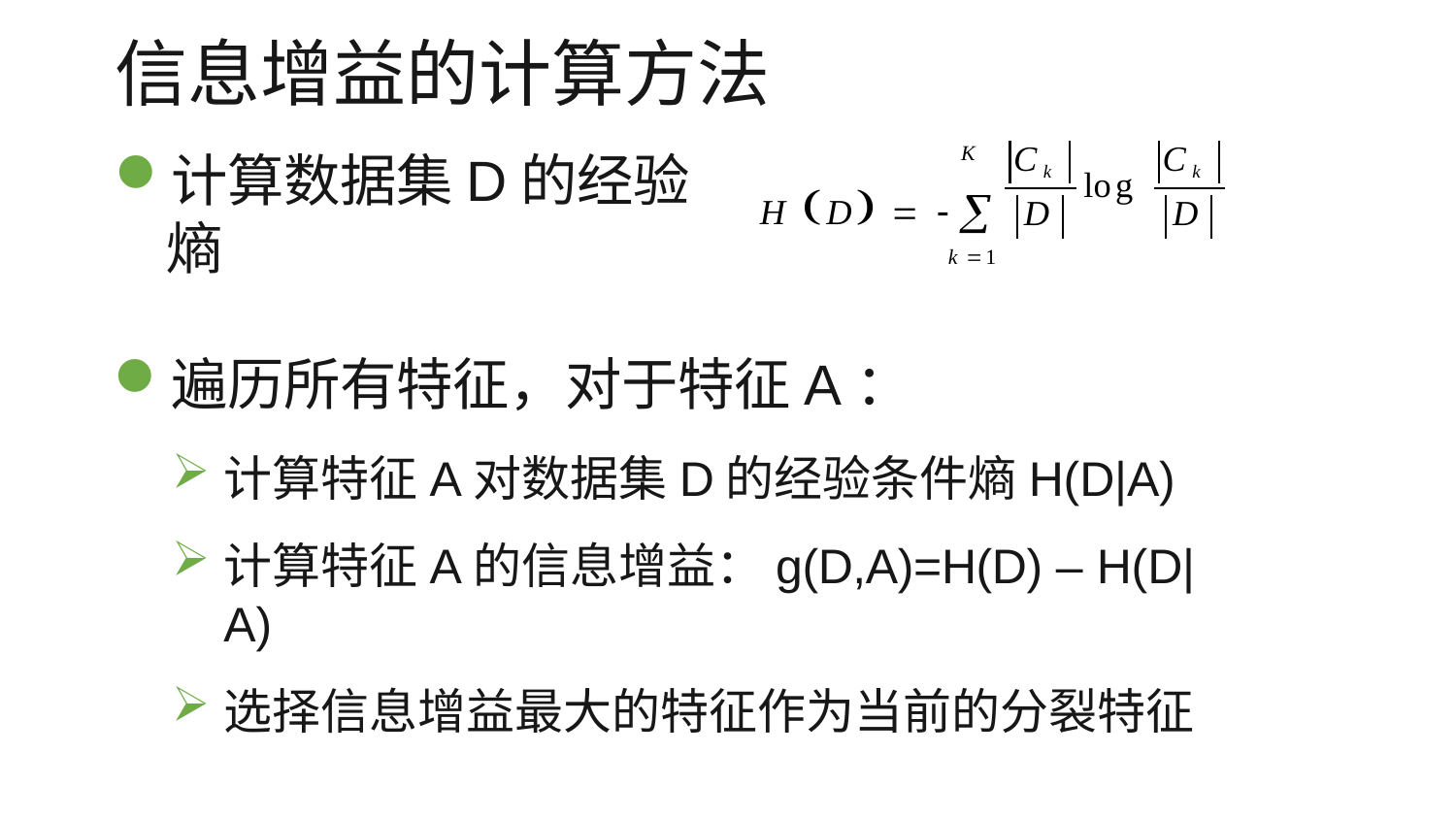

# 信息增益的计算方法
Ck
Ck
H (D) = −∑
k =1
K

计算数据集D的经验熵
log
D
D

遍历所有特征，对于特征A：
计算特征A对数据集D的经验条件熵H(D|A)
计算特征A的信息增益：g(D,A)=H(D) – H(D|A)
选择信息增益最大的特征作为当前的分裂特征